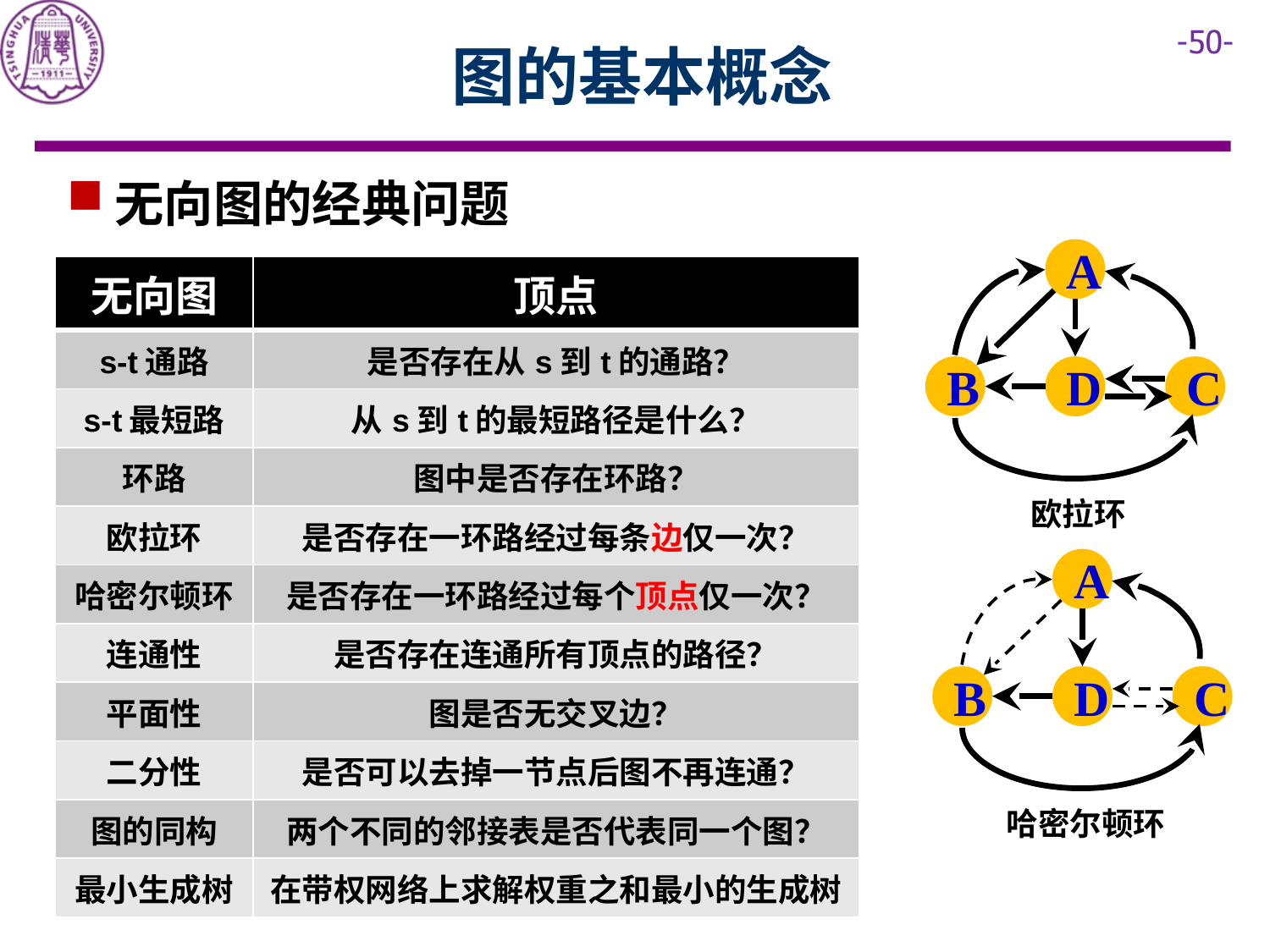

# 图的基本概念
无向图的经典问题
A

| 无向图 | 顶点 |
| --- | --- |
| s-t通路 | 是否存在从s到t的通路？ |
| s-t最短路 | 从s到t的最短路径是什么？ |
| 环路 | 图中是否存在环路？ |
| 欧拉环 | 是否存在一环路经过每条边仅一次？ |
| 哈密尔顿环 | 是否存在一环路经过每个顶点仅一次？ |
| 连通性 | 是否存在连通所有顶点的路径？ |
| 平面性 | 图是否无交叉边？ |
| 二分性 | 是否可以去掉一节点后图不再连通？ |
| 图的同构 | 两个不同的邻接表是否代表同一个图？ |
| 最小生成树 | 在带权网络上求解权重之和最小的生成树 |

B
D
C
欧拉环
A

B
D
C
哈密尔顿环